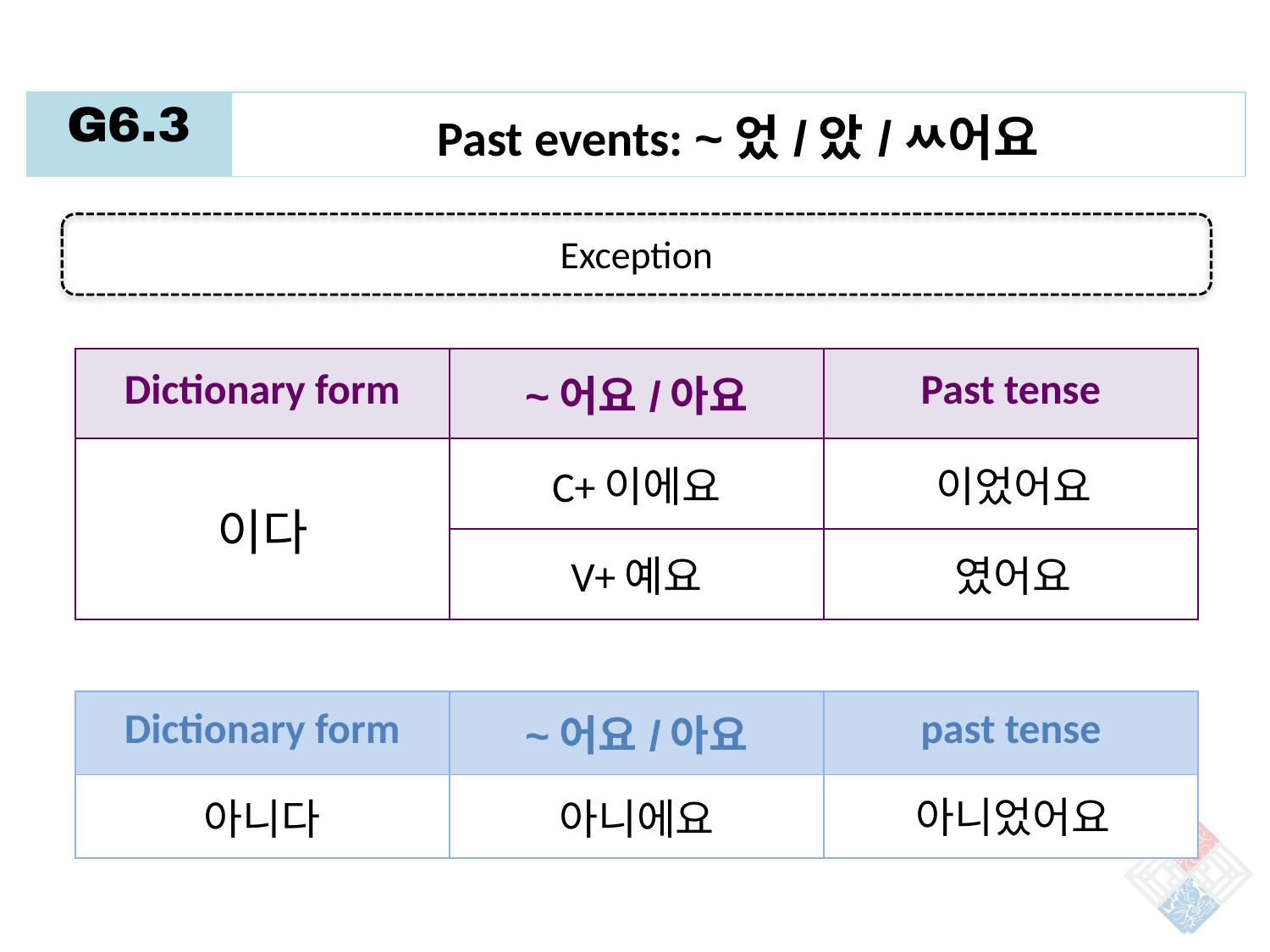

| G6.3 | Past events: ~었/았/ㅆ어요 |
| --- | --- |

Exception
| Dictionary form | ~어요/아요 | Past tense |
| --- | --- | --- |
| 이다 | C+이에요 |  |
|  | V+예요 |  |
이었어요
였어요
| Dictionary form | ~어요/아요 | past tense |
| --- | --- | --- |
| 아니다 | 아니에요 |  |
아니었어요